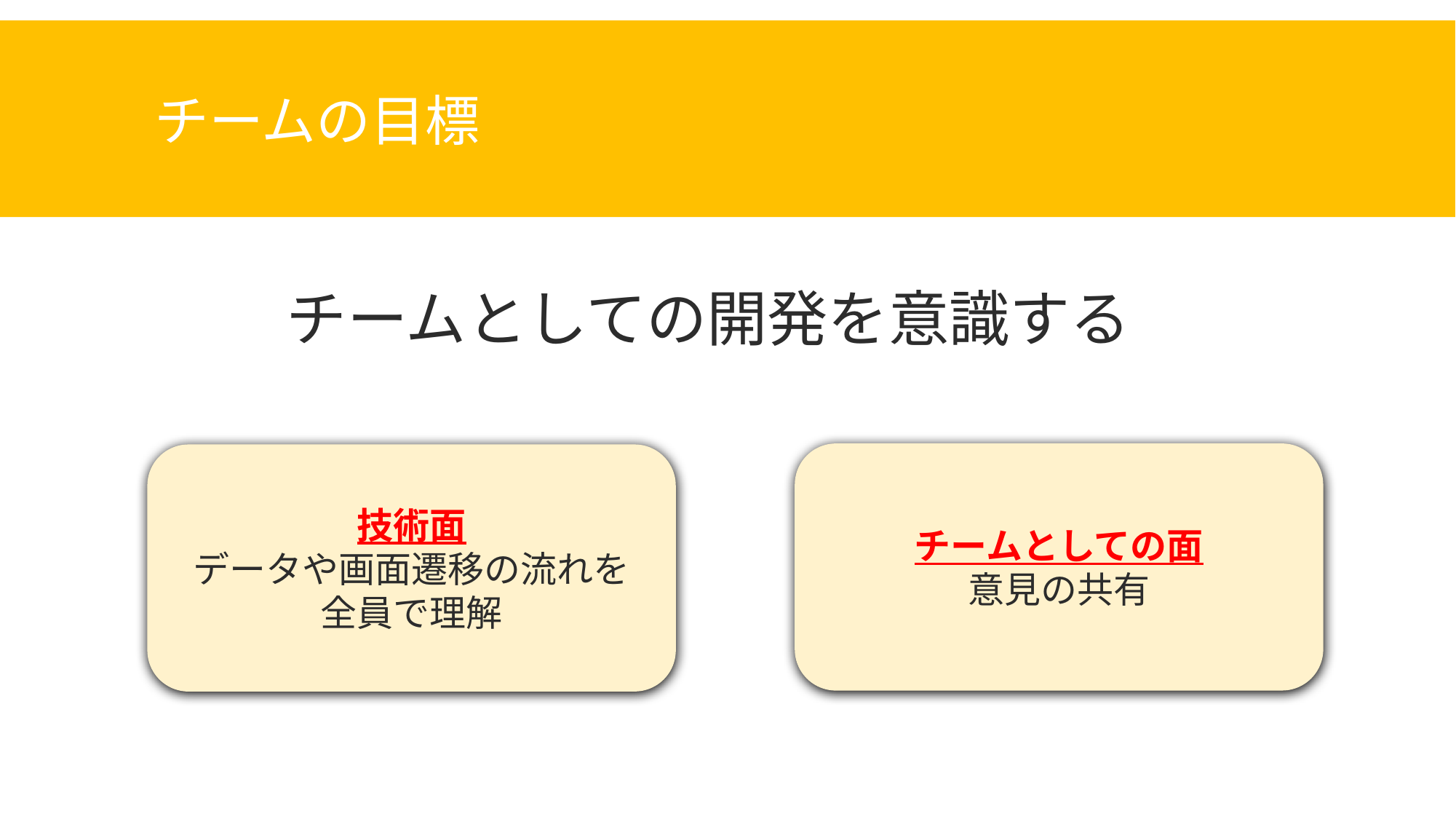

# チームの目標
チームとしての開発を意識する
チームとしての面
意見の共有
技術面
データや画面遷移の流れを
全員で理解
20